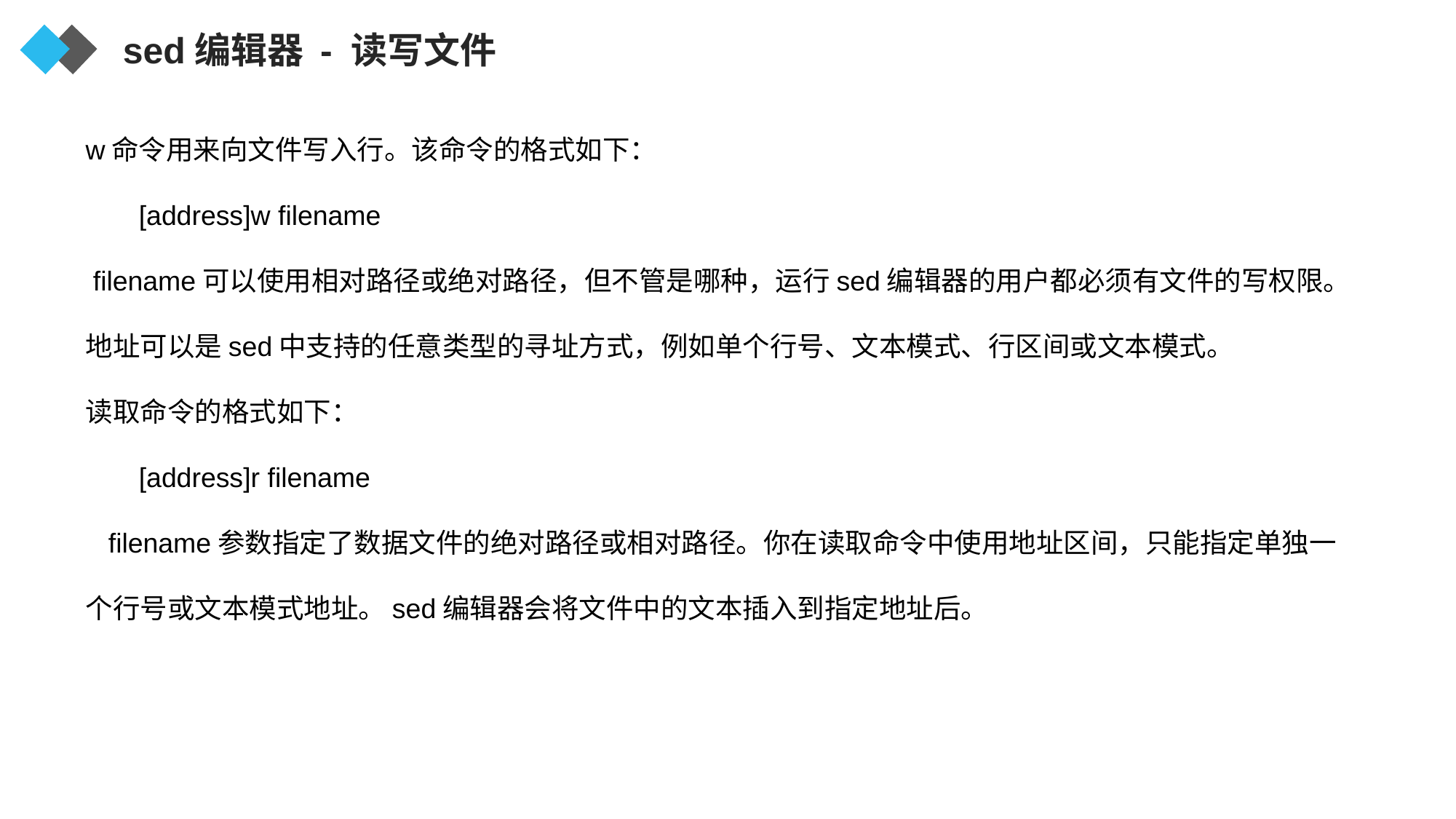

sed编辑器 - 读写文件

w命令用来向文件写入行。该命令的格式如下：
       [address]w filename
 filename可以使用相对路径或绝对路径，但不管是哪种，运行sed编辑器的用户都必须有文件的写权限。地址可以是sed中支持的任意类型的寻址方式，例如单个行号、文本模式、行区间或文本模式。
读取命令的格式如下：
       [address]r filename
   filename参数指定了数据文件的绝对路径或相对路径。你在读取命令中使用地址区间，只能指定单独一个行号或文本模式地址。sed编辑器会将文件中的文本插入到指定地址后。